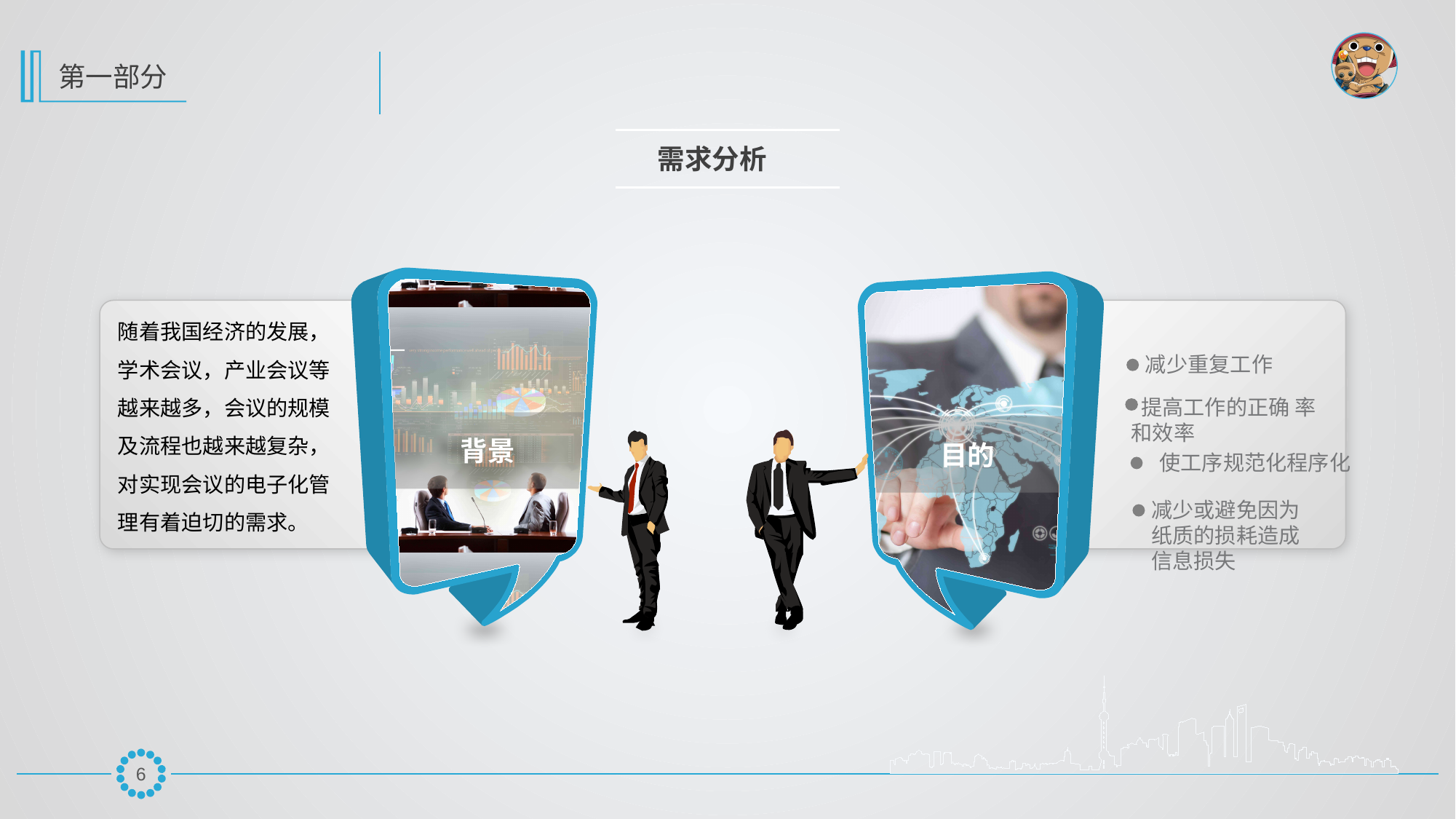

需求分析

背景

目的

随着我国经济的发展，学术会议，产业会议等越来越多，会议的规模及流程也越来越复杂，对实现会议的电子化管理有着迫切的需求。
减少重复工作

 提高工作的正确 率和效率

使工序规范化程序化

减少或避免因为纸质的损耗造成信息损失

6